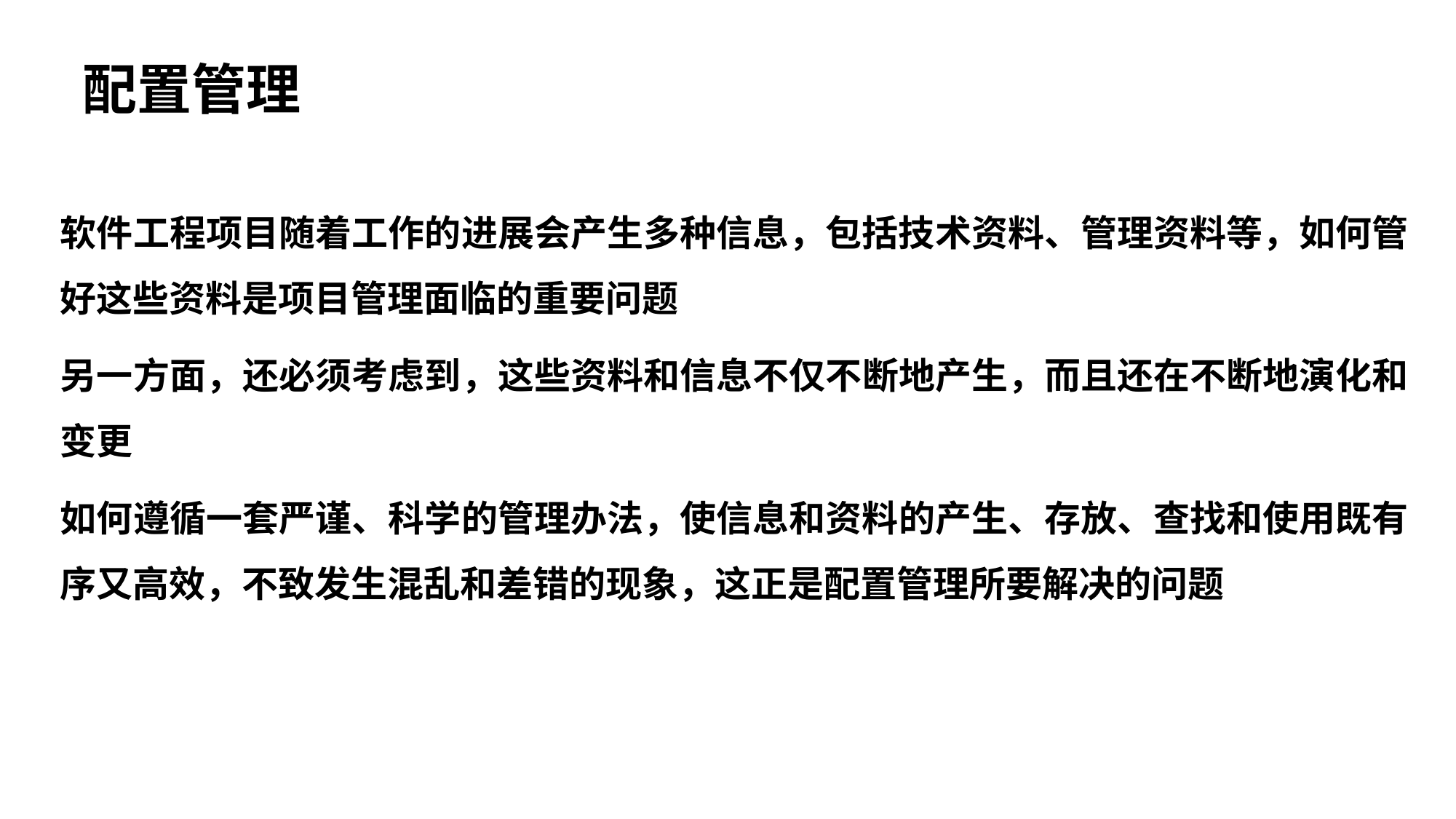

配置管理

软件工程项目随着工作的进展会产生多种信息，包括技术资料、管理资料等，如何管好这些资料是项目管理面临的重要问题
另一方面，还必须考虑到，这些资料和信息不仅不断地产生，而且还在不断地演化和变更
如何遵循一套严谨、科学的管理办法，使信息和资料的产生、存放、查找和使用既有序又高效，不致发生混乱和差错的现象，这正是配置管理所要解决的问题